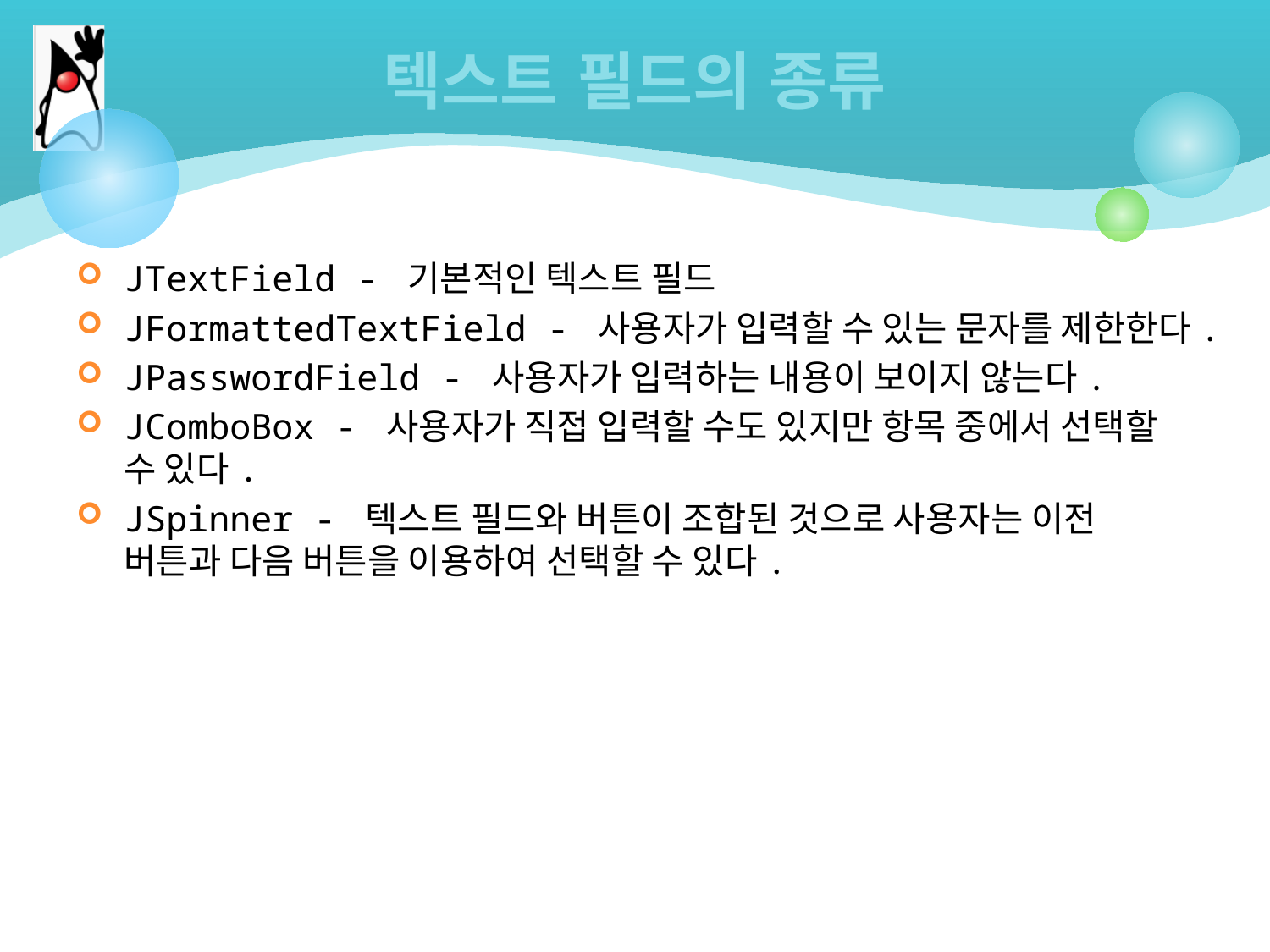

# 텍스트 필드의 종류
JTextField - 기본적인 텍스트 필드
JFormattedTextField - 사용자가 입력할 수 있는 문자를 제한한다.
JPasswordField - 사용자가 입력하는 내용이 보이지 않는다.
JComboBox - 사용자가 직접 입력할 수도 있지만 항목 중에서 선택할 수 있다.
JSpinner - 텍스트 필드와 버튼이 조합된 것으로 사용자는 이전 버튼과 다음 버튼을 이용하여 선택할 수 있다.